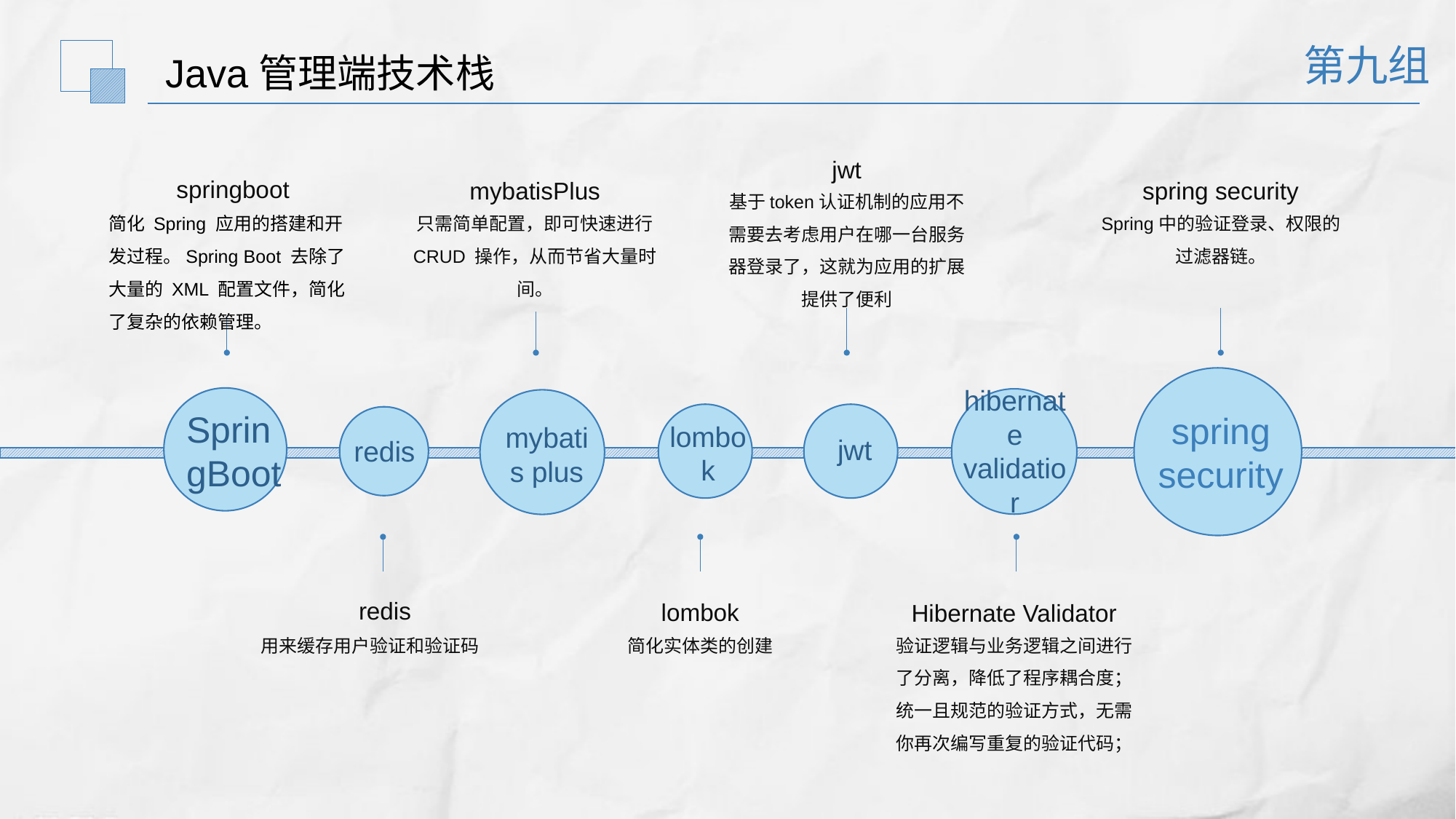

第九组

Java管理端技术栈

jwt
基于token认证机制的应用不需要去考虑用户在哪一台服务器登录了，这就为应用的扩展提供了便利
springboot
简化 Spring 应用的搭建和开发过程。Spring Boot 去除了大量的 XML 配置文件，简化了复杂的依赖管理。
mybatisPlus
只需简单配置，即可快速进行 CRUD 操作，从而节省大量时间。
spring security
Spring中的验证登录、权限的过滤器链。

spring security

SpringBoot

hibernate validatior

mybatis plus

lombok

jwt

redis

redis
用来缓存用户验证和验证码
lombok
简化实体类的创建
Hibernate Validator
验证逻辑与业务逻辑之间进行了分离，降低了程序耦合度；
统一且规范的验证方式，无需你再次编写重复的验证代码；